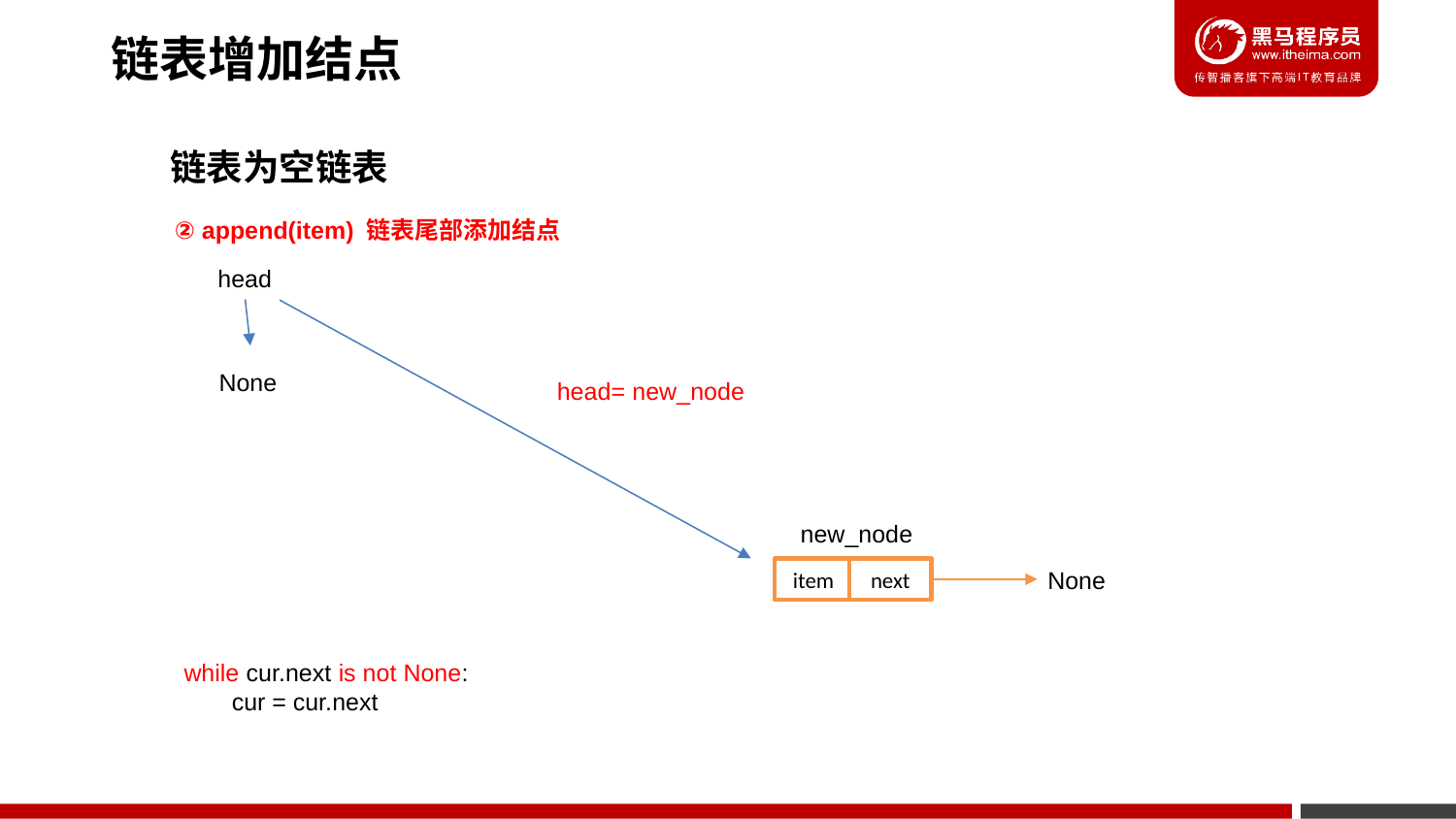

链表增加结点
链表为空链表

② append(item) 链表尾部添加结点
head
None
head= new_node
new_node
next
None
item
while cur.next is not None:
       cur = cur.next